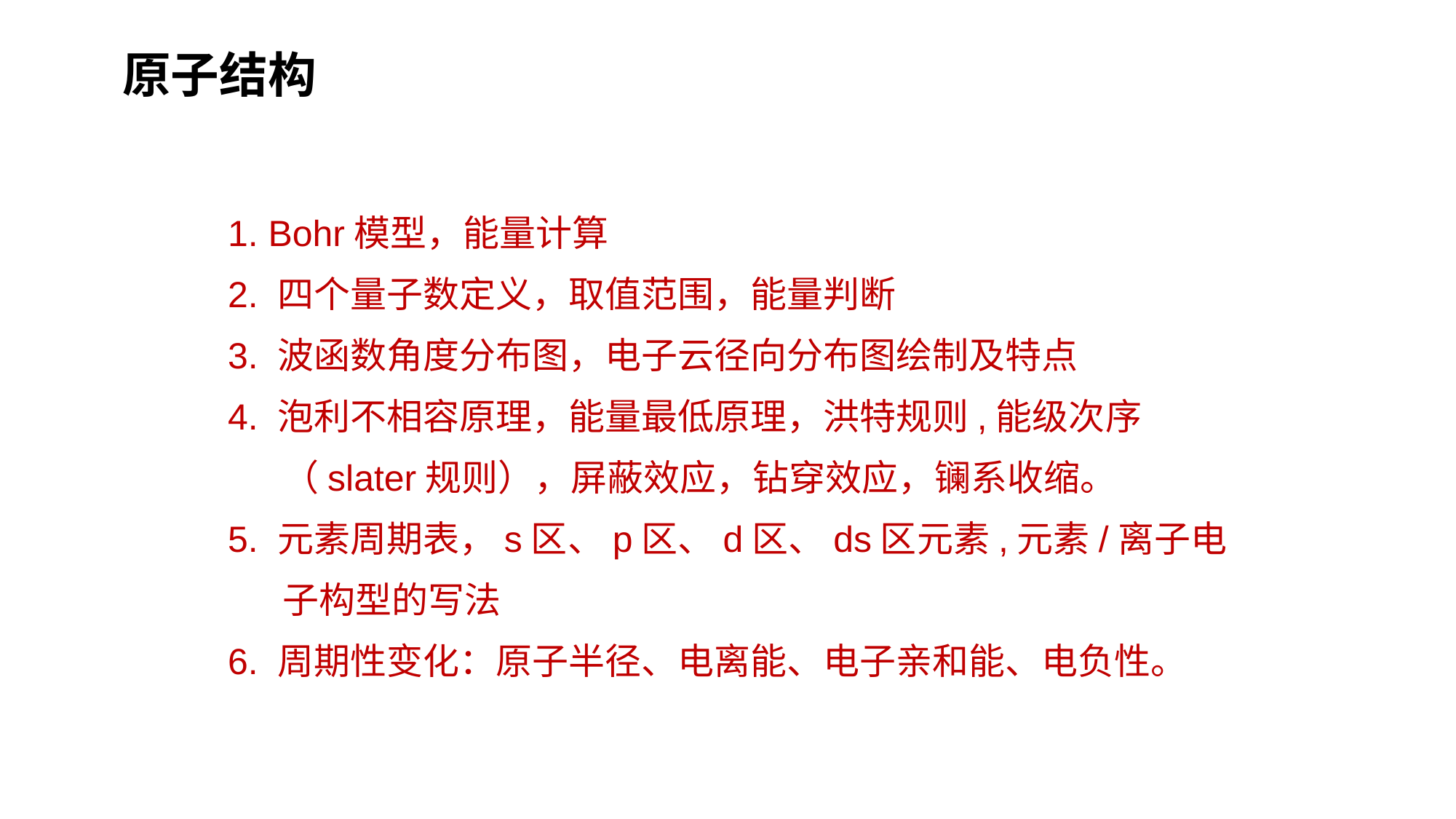

原子结构
1. Bohr模型，能量计算
2. 四个量子数定义，取值范围，能量判断
3. 波函数角度分布图，电子云径向分布图绘制及特点
4. 泡利不相容原理，能量最低原理，洪特规则,能级次序（slater规则），屏蔽效应，钻穿效应，镧系收缩。
5. 元素周期表，s区、p区、d区、ds区元素,元素/离子电子构型的写法
6. 周期性变化：原子半径、电离能、电子亲和能、电负性。